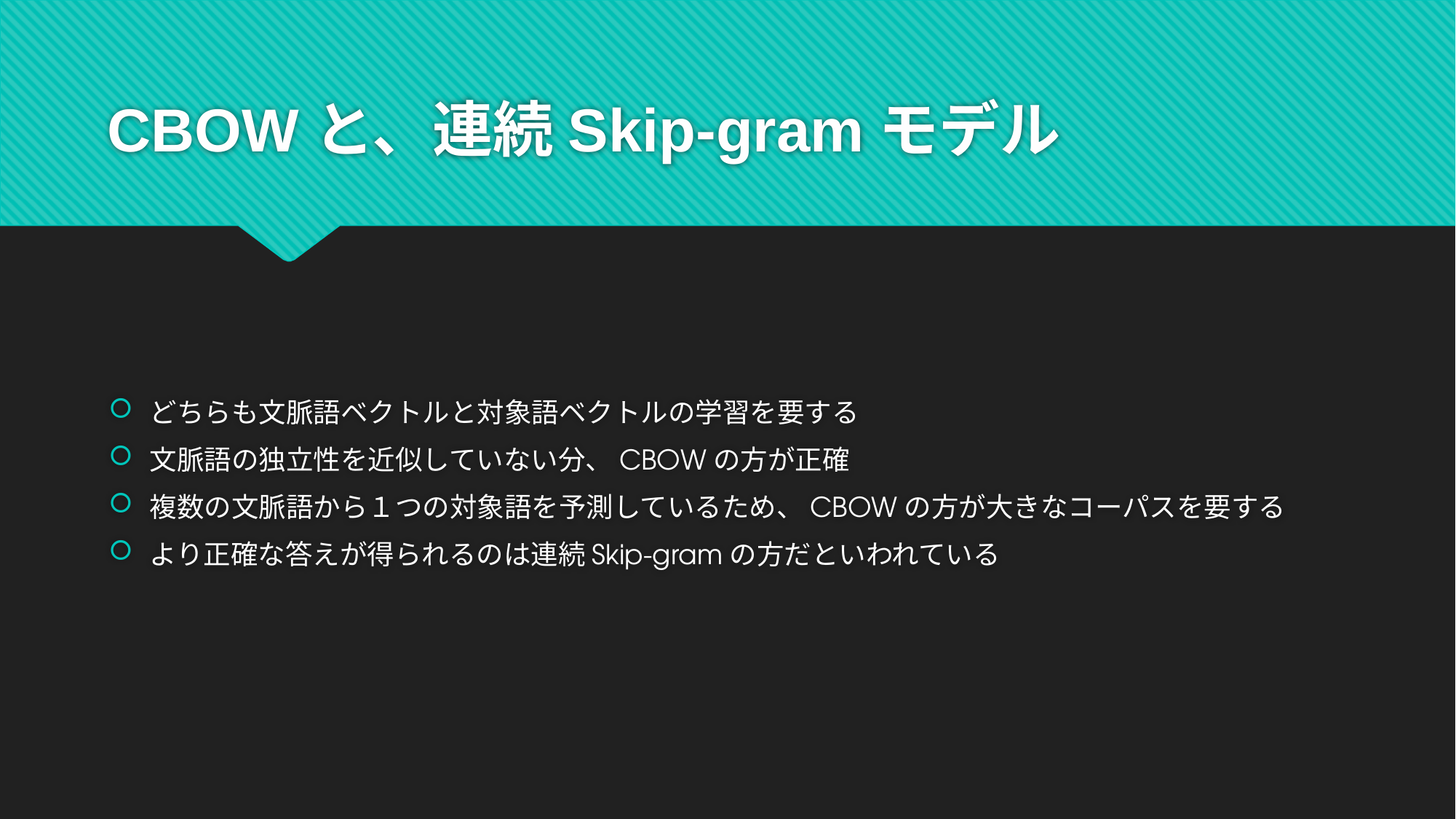

# CBOWと、連続Skip-gramモデル
どちらも文脈語ベクトルと対象語ベクトルの学習を要する
文脈語の独立性を近似していない分、CBOWの方が正確
複数の文脈語から１つの対象語を予測しているため、CBOWの方が大きなコーパスを要する
より正確な答えが得られるのは連続Skip-gramの方だといわれている